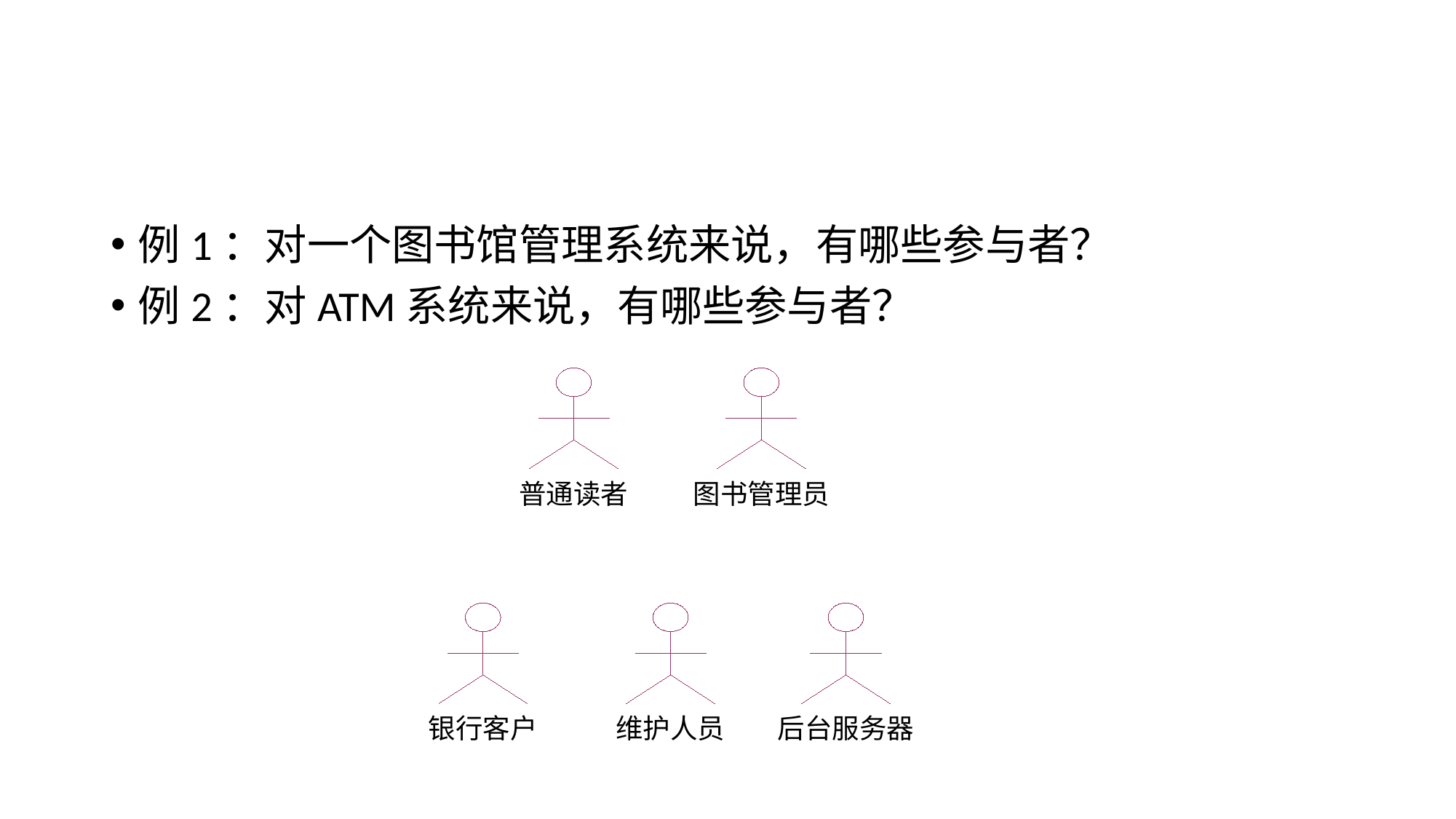

例1：对一个图书馆管理系统来说，有哪些参与者？
例2：对ATM系统来说，有哪些参与者？

普通读者
图书管理员

银行客户
维护人员
后台服务器